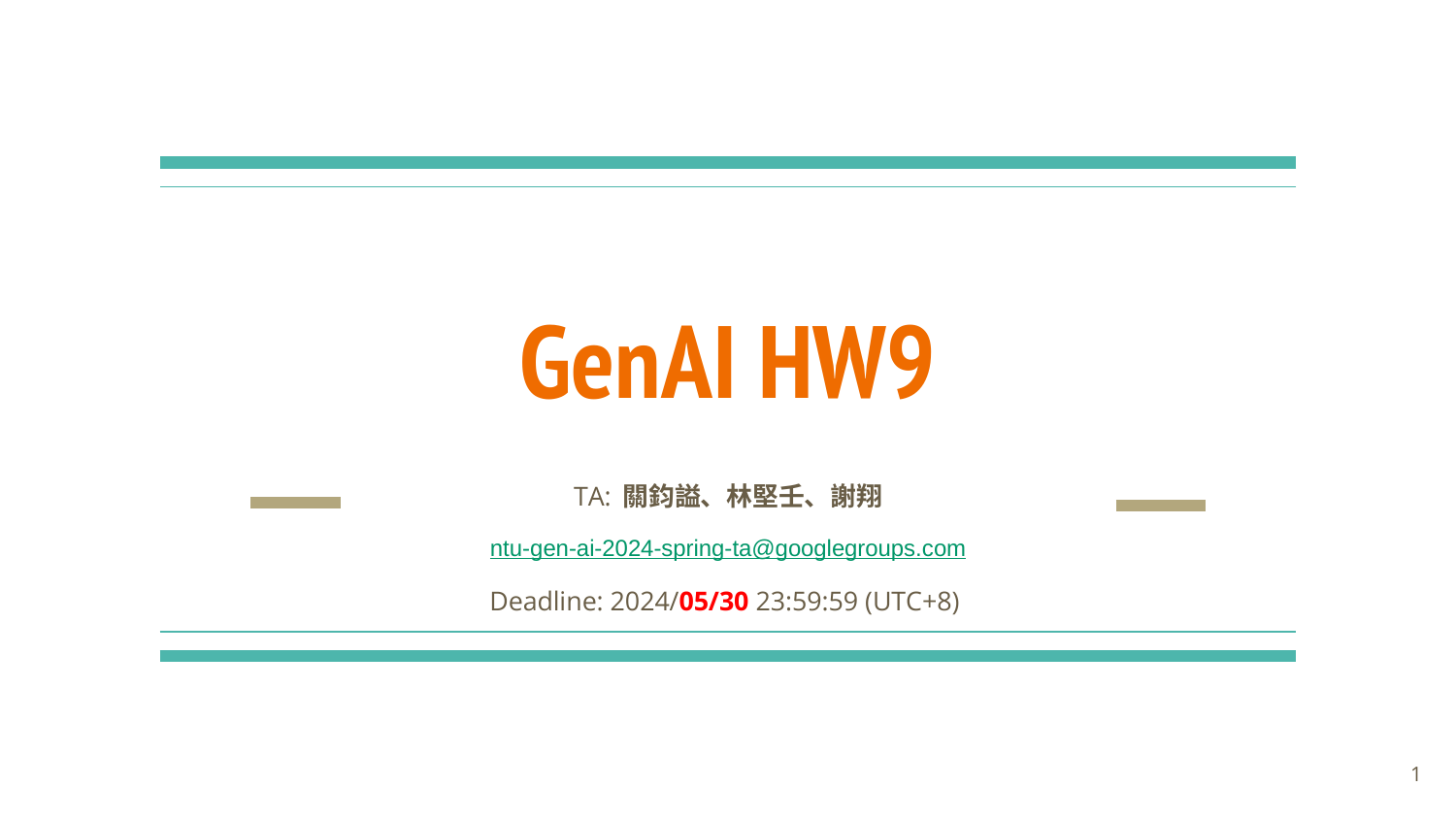

# GenAI HW9
TA: 關鈞謚、林堅壬、謝翔
ntu-gen-ai-2024-spring-ta@googlegroups.com

Deadline: 2024/05/30 23:59:59 (UTC+8)
1